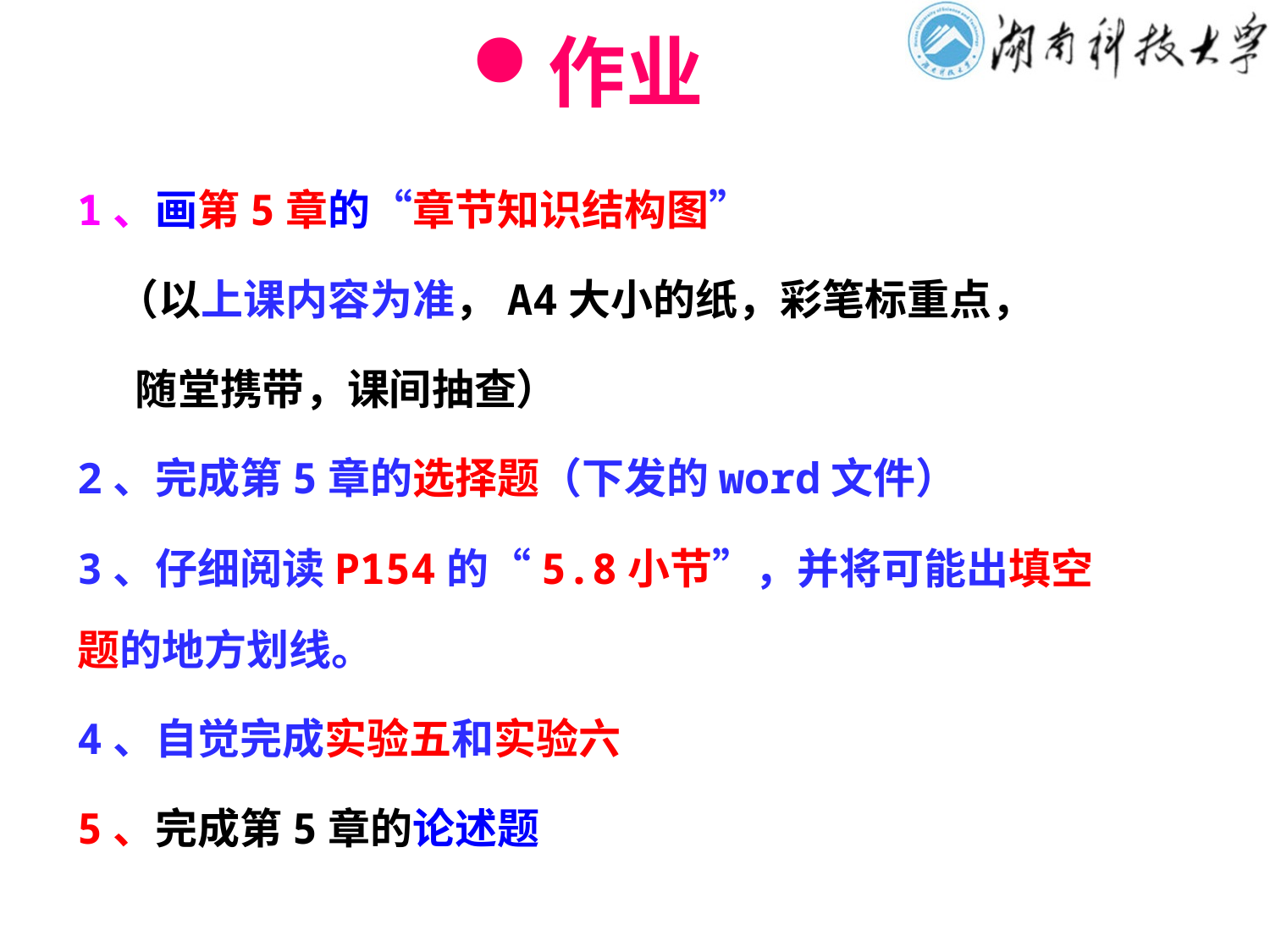

# 作业
1、画第5章的“章节知识结构图”
   （以上课内容为准，A4大小的纸，彩笔标重点，
     随堂携带，课间抽查）
2、完成第5章的选择题（下发的word文件）
3、仔细阅读P154的“5.8小节”，并将可能出填空题的地方划线。
4、自觉完成实验五和实验六
5、完成第5章的论述题